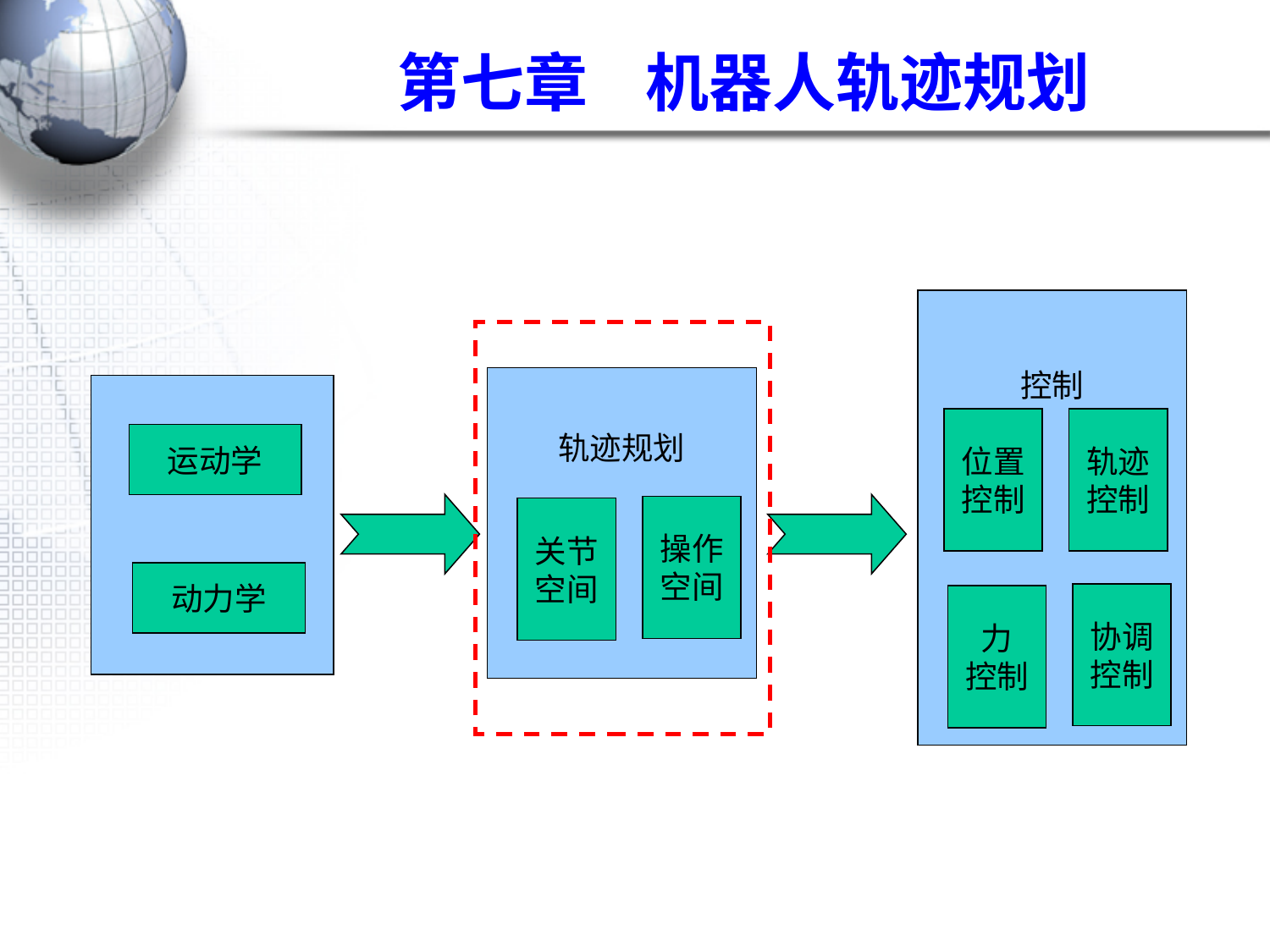

第七章    机器人轨迹规划
控制

轨迹规划

位置
控制
轨迹
控制
运动学

操作
空间
关节
空间
动力学
协调
控制
力
控制